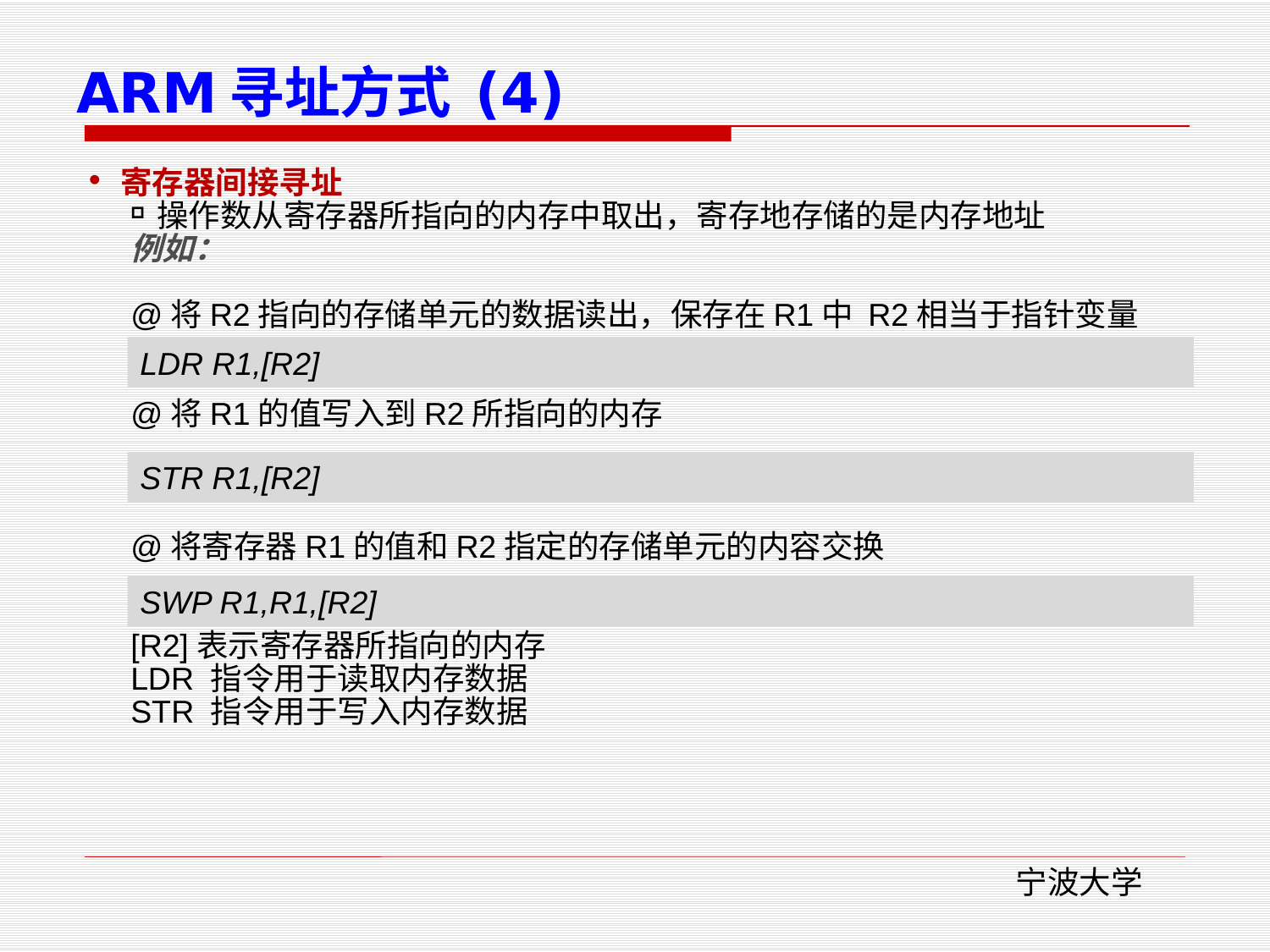

# ARM寻址方式 (4)
寄存器间接寻址
操作数从寄存器所指向的内存中取出，寄存地存储的是内存地址
例如：

@将R2指向的存储单元的数据读出，保存在R1中 R2相当于指针变量

@将R1的值写入到R2所指向的内存

@将寄存器R1的值和R2指定的存储单元的内容交换

[R2]表示寄存器所指向的内存
LDR 指令用于读取内存数据
STR 指令用于写入内存数据
LDR R1,[R2]
STR R1,[R2]
SWP R1,R1,[R2]